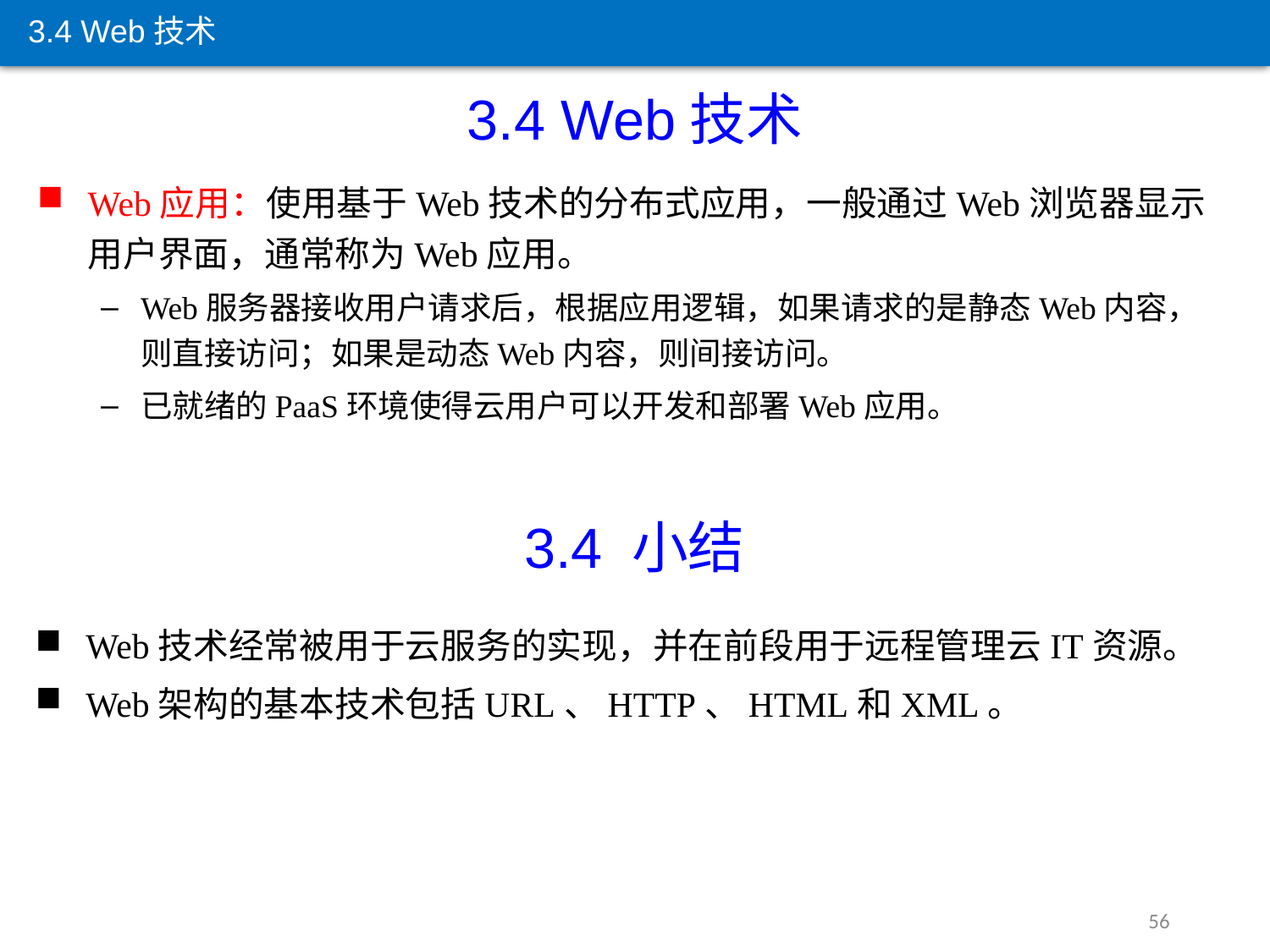

3.4 Web技术
3.4 Web技术
Web应用：使用基于Web技术的分布式应用，一般通过Web浏览器显示用户界面，通常称为Web应用。
Web服务器接收用户请求后，根据应用逻辑，如果请求的是静态Web内容，则直接访问；如果是动态Web内容，则间接访问。
已就绪的PaaS环境使得云用户可以开发和部署Web应用。
3.4 小结
Web技术经常被用于云服务的实现，并在前段用于远程管理云IT资源。
Web架构的基本技术包括URL、HTTP、HTML和XML。
56